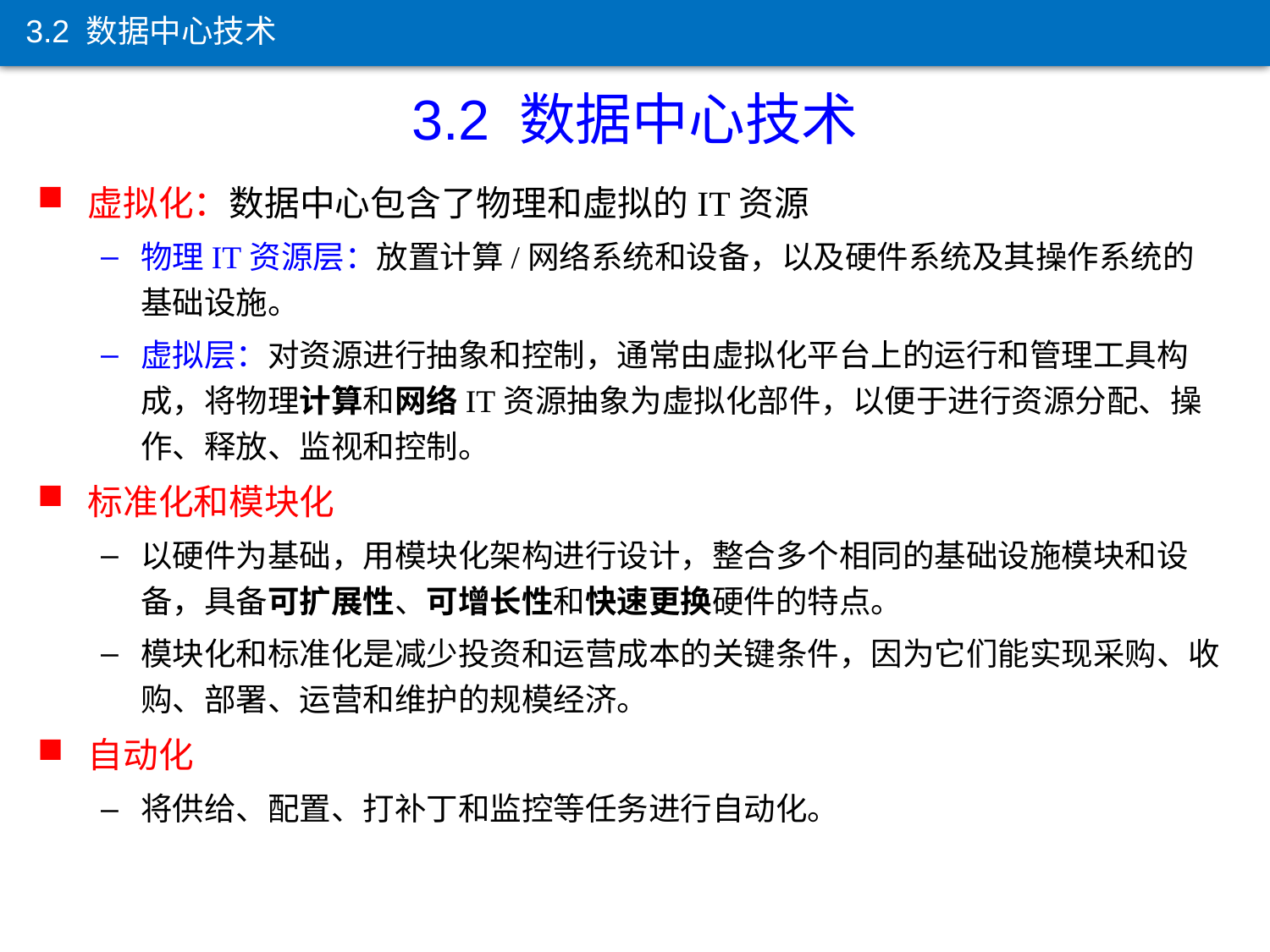

3.2 数据中心技术
3.2 数据中心技术
虚拟化：数据中心包含了物理和虚拟的IT资源
物理IT资源层：放置计算/网络系统和设备，以及硬件系统及其操作系统的基础设施。
虚拟层：对资源进行抽象和控制，通常由虚拟化平台上的运行和管理工具构成，将物理计算和网络IT资源抽象为虚拟化部件，以便于进行资源分配、操作、释放、监视和控制。
标准化和模块化
以硬件为基础，用模块化架构进行设计，整合多个相同的基础设施模块和设备，具备可扩展性、可增长性和快速更换硬件的特点。
模块化和标准化是减少投资和运营成本的关键条件，因为它们能实现采购、收购、部署、运营和维护的规模经济。
自动化
将供给、配置、打补丁和监控等任务进行自动化。
23